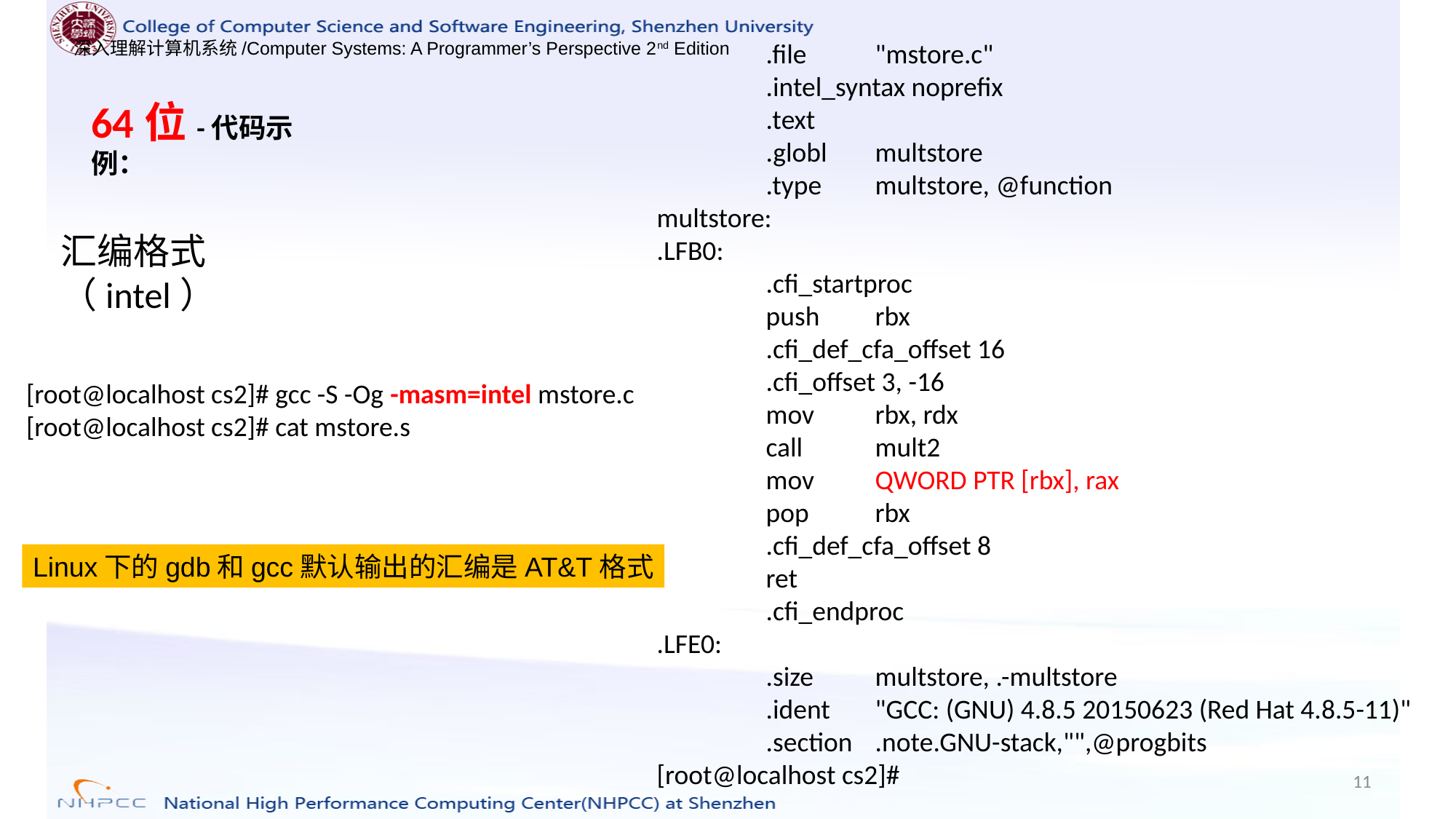

.file	"mstore.c"
	.intel_syntax noprefix
	.text
	.globl	multstore
	.type	multstore, @function
multstore:
.LFB0:
	.cfi_startproc
	push	rbx
	.cfi_def_cfa_offset 16
	.cfi_offset 3, -16
	mov	rbx, rdx
	call	mult2
	mov	QWORD PTR [rbx], rax
	pop	rbx
	.cfi_def_cfa_offset 8
	ret
	.cfi_endproc
.LFE0:
	.size	multstore, .-multstore
	.ident	"GCC: (GNU) 4.8.5 20150623 (Red Hat 4.8.5-11)"
	.section	.note.GNU-stack,"",@progbits
[root@localhost cs2]#
64位-代码示例：
汇编格式（intel）
[root@localhost cs2]# gcc -S -Og -masm=intel mstore.c
[root@localhost cs2]# cat mstore.s
Linux下的gdb和gcc默认输出的汇编是AT&T格式
11